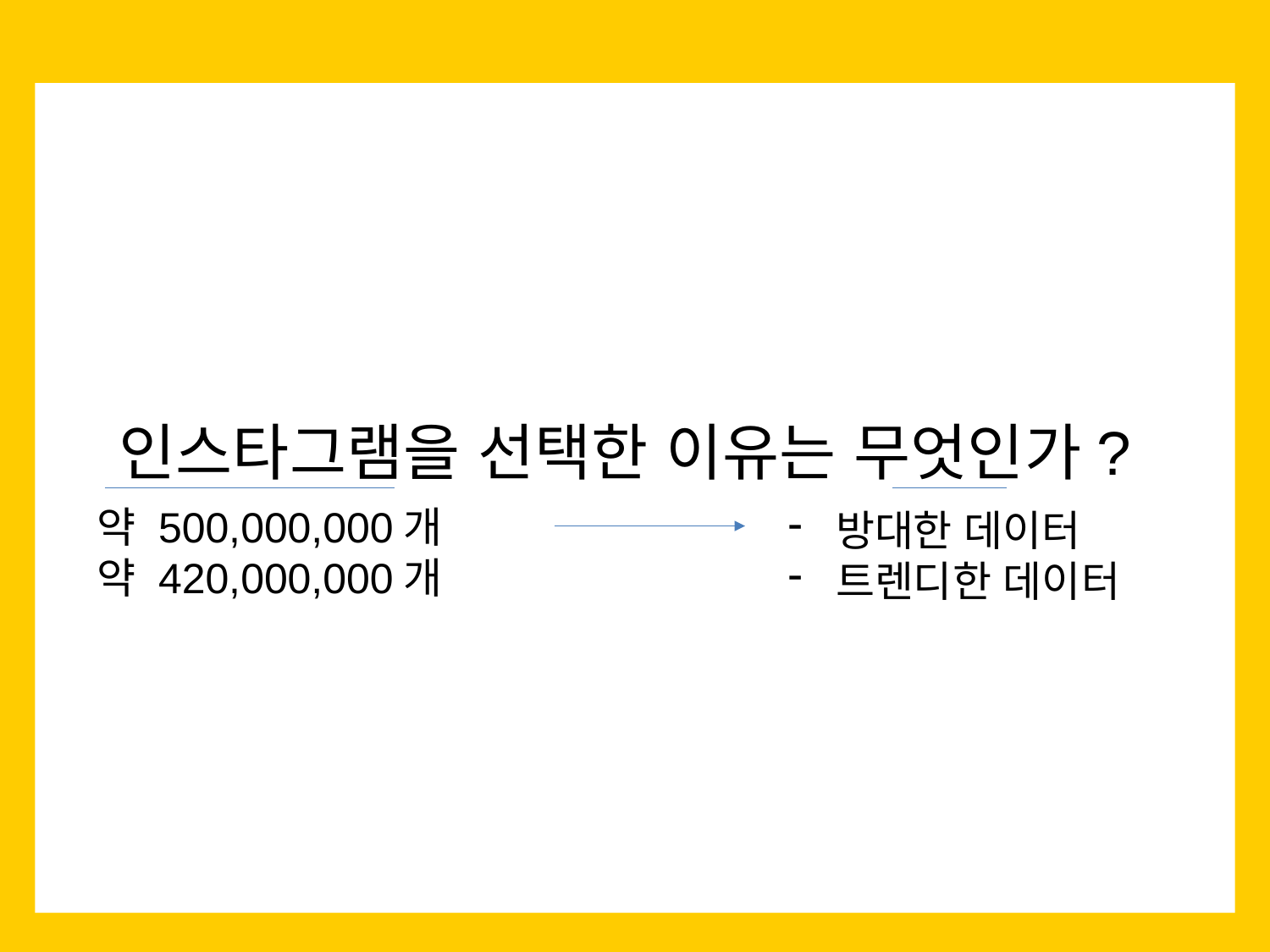

인스타그램을 선택한 이유는 무엇인가?
약 500,000,000개
약 420,000,000개
방대한 데이터
트렌디한 데이터